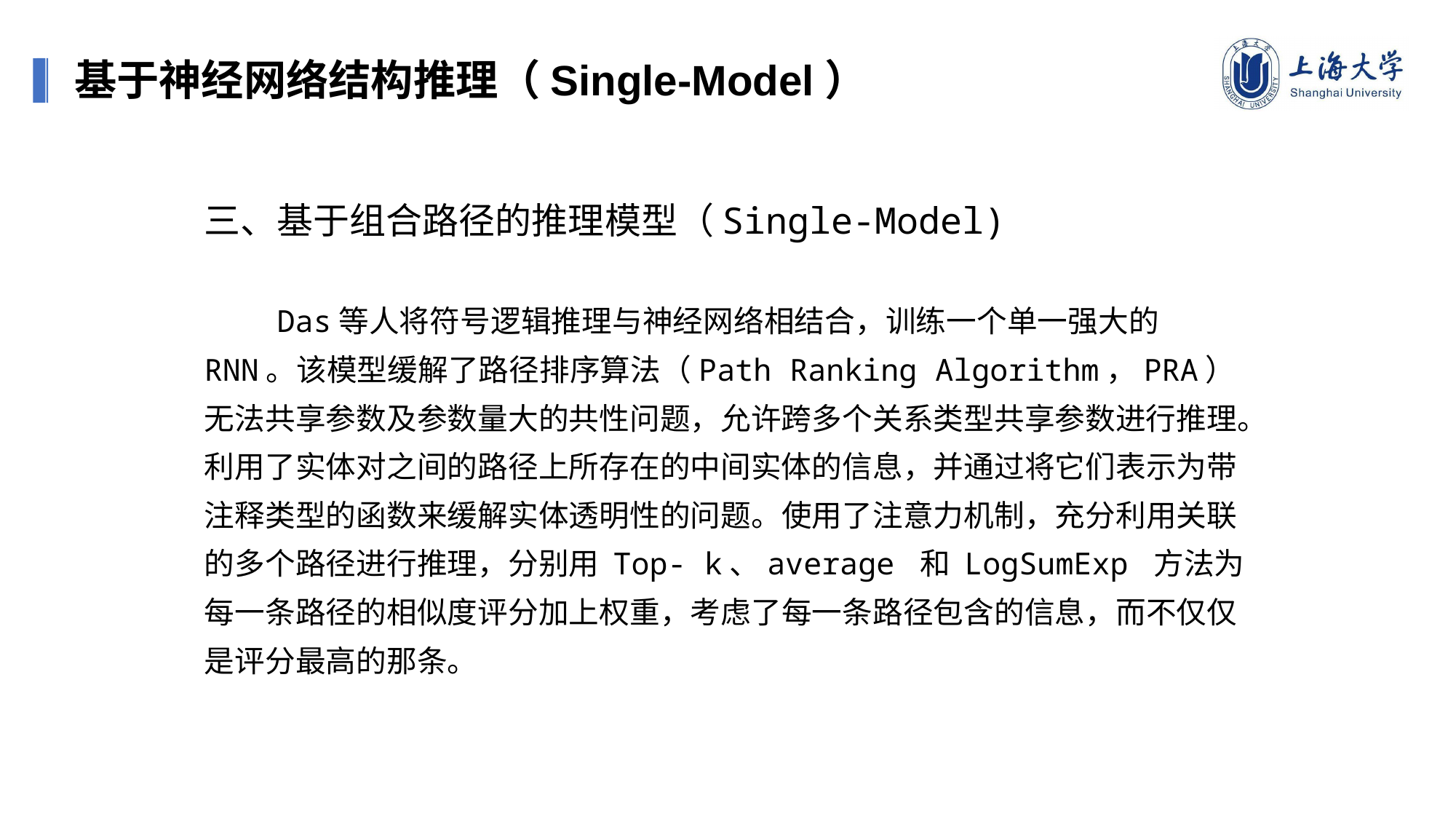

基于神经网络结构推理（Single-Model）
三、基于组合路径的推理模型（Single-Model)

    Das等人将符号逻辑推理与神经网络相结合，训练一个单一强大的RNN。该模型缓解了路径排序算法（Path Ranking Algorithm，PRA）无法共享参数及参数量大的共性问题，允许跨多个关系类型共享参数进行推理。利用了实体对之间的路径上所存在的中间实体的信息，并通过将它们表示为带注释类型的函数来缓解实体透明性的问题。使用了注意力机制，充分利用关联的多个路径进行推理，分别用 Top- k、average 和 LogSumExp 方法为每一条路径的相似度评分加上权重，考虑了每一条路径包含的信息，而不仅仅是评分最高的那条。